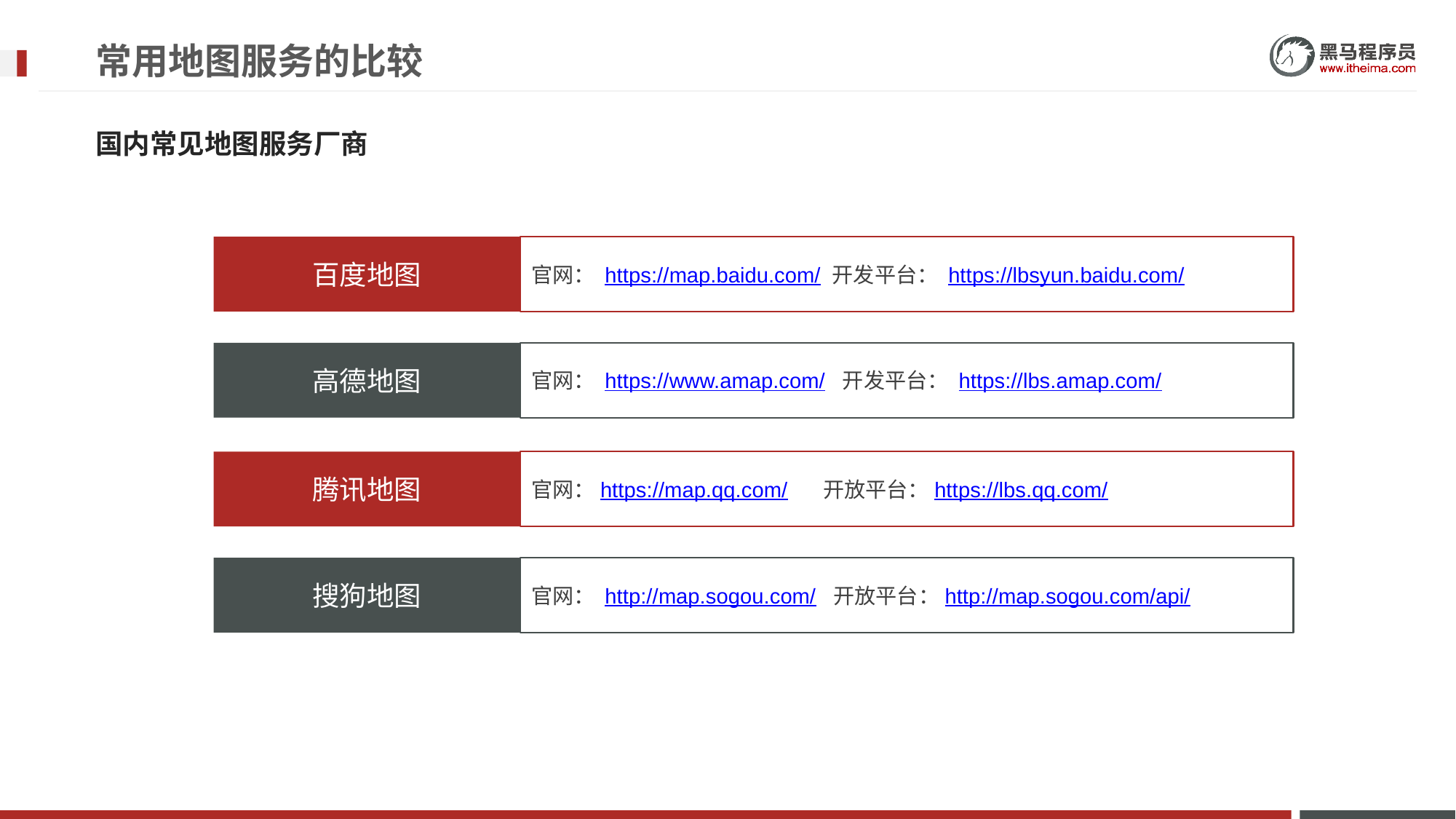

# 常用地图服务的比较
国内常见地图服务厂商
百度地图
官网： https://map.baidu.com/ 开发平台： https://lbsyun.baidu.com/
高德地图
官网： https://www.amap.com/  开发平台： https://lbs.amap.com/
腾讯地图
官网：https://map.qq.com/     开放平台：https://lbs.qq.com/
搜狗地图
官网： http://map.sogou.com/  开放平台：http://map.sogou.com/api/